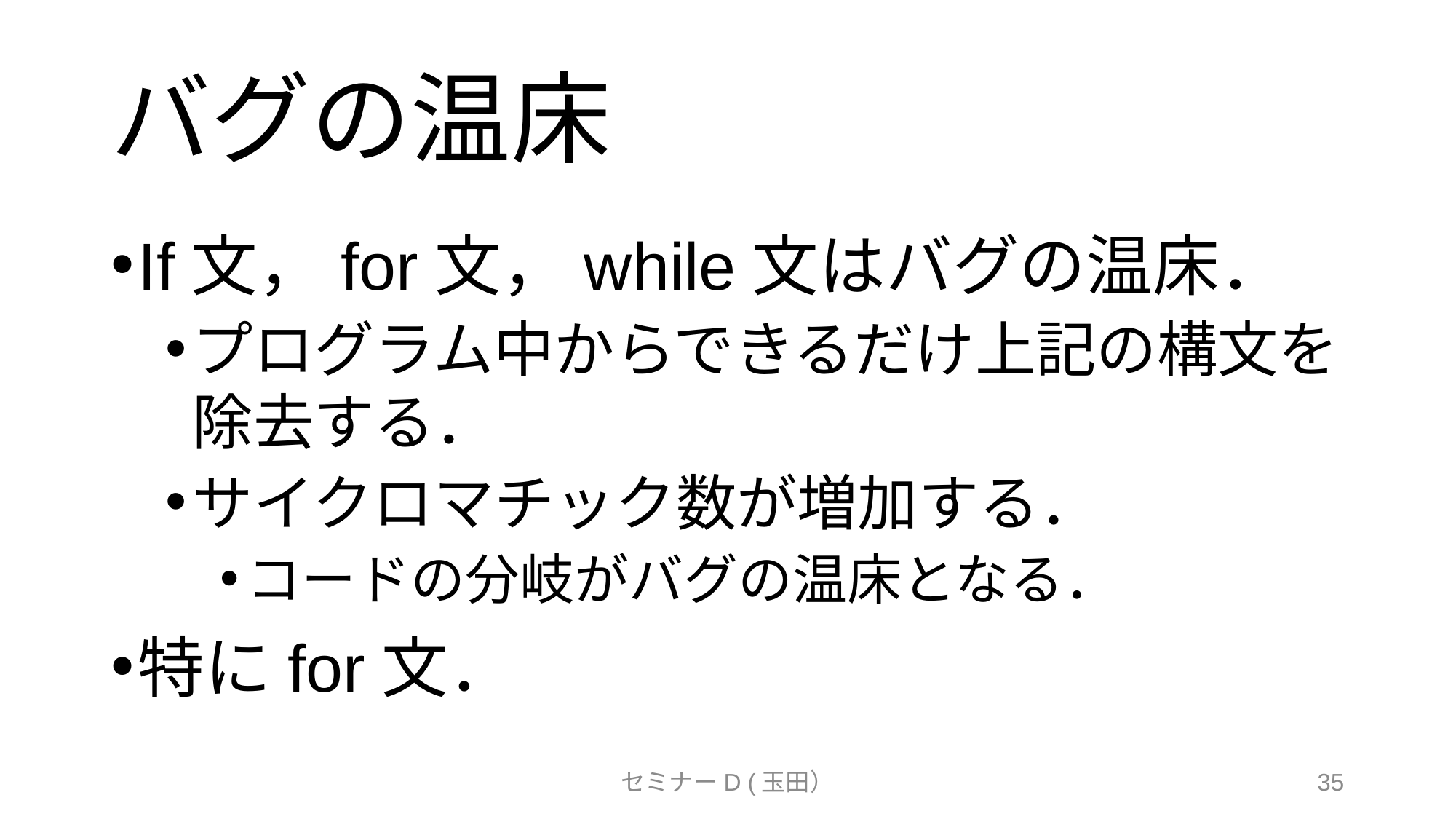

# バグの温床
If文，for文，while文はバグの温床．
プログラム中からできるだけ上記の構文を除去する．
サイクロマチック数が増加する．
コードの分岐がバグの温床となる．
特にfor文．
セミナーD (玉田）
35